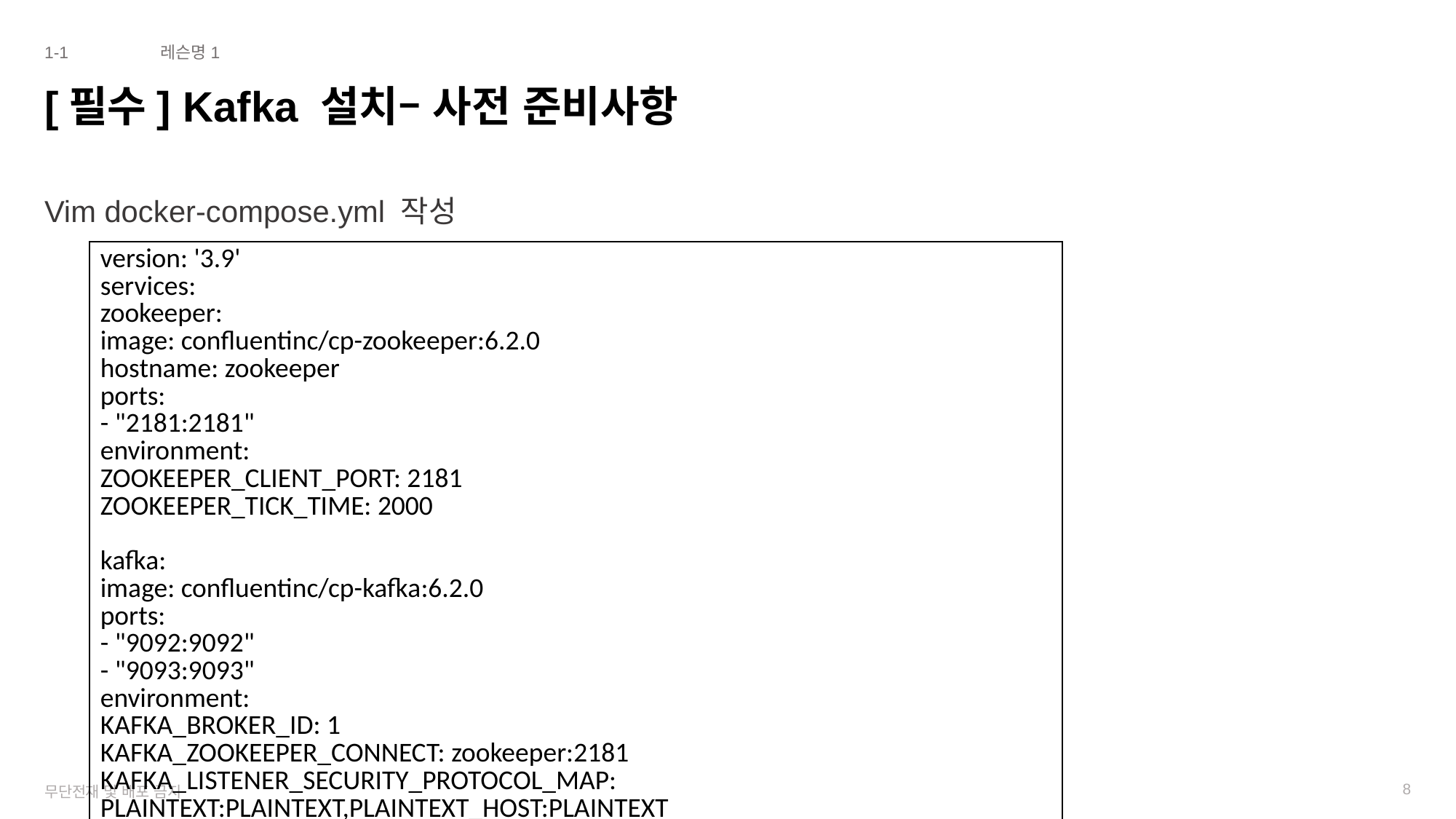

1-1
레슨명1
# [필수] Kafka 설치– 사전 준비사항
Vim docker-compose.yml 작성
| version: '3.9' services: zookeeper: image: confluentinc/cp-zookeeper:6.2.0 hostname: zookeeper ports: - "2181:2181" environment: ZOOKEEPER\_CLIENT\_PORT: 2181 ZOOKEEPER\_TICK\_TIME: 2000 kafka: image: confluentinc/cp-kafka:6.2.0 ports: - "9092:9092" - "9093:9093" environment: KAFKA\_BROKER\_ID: 1 KAFKA\_ZOOKEEPER\_CONNECT: zookeeper:2181 KAFKA\_LISTENER\_SECURITY\_PROTOCOL\_MAP: PLAINTEXT:PLAINTEXT,PLAINTEXT\_HOST:PLAINTEXT KAFKA\_ADVERTISED\_LISTENERS: PLAINTEXT://kafka:9092,PLAINTEXT\_HOST://localhost:9093 KAFKA\_OFFSETS\_TOPIC\_REPLICATION\_FACTOR: 1 KAFKA\_AUTO\_CREATE\_TOPICS\_ENABLE: "true" KAFKA\_GROUP\_INITIAL\_REBALANCE\_DELAY\_MS: 0 |
| --- |
8